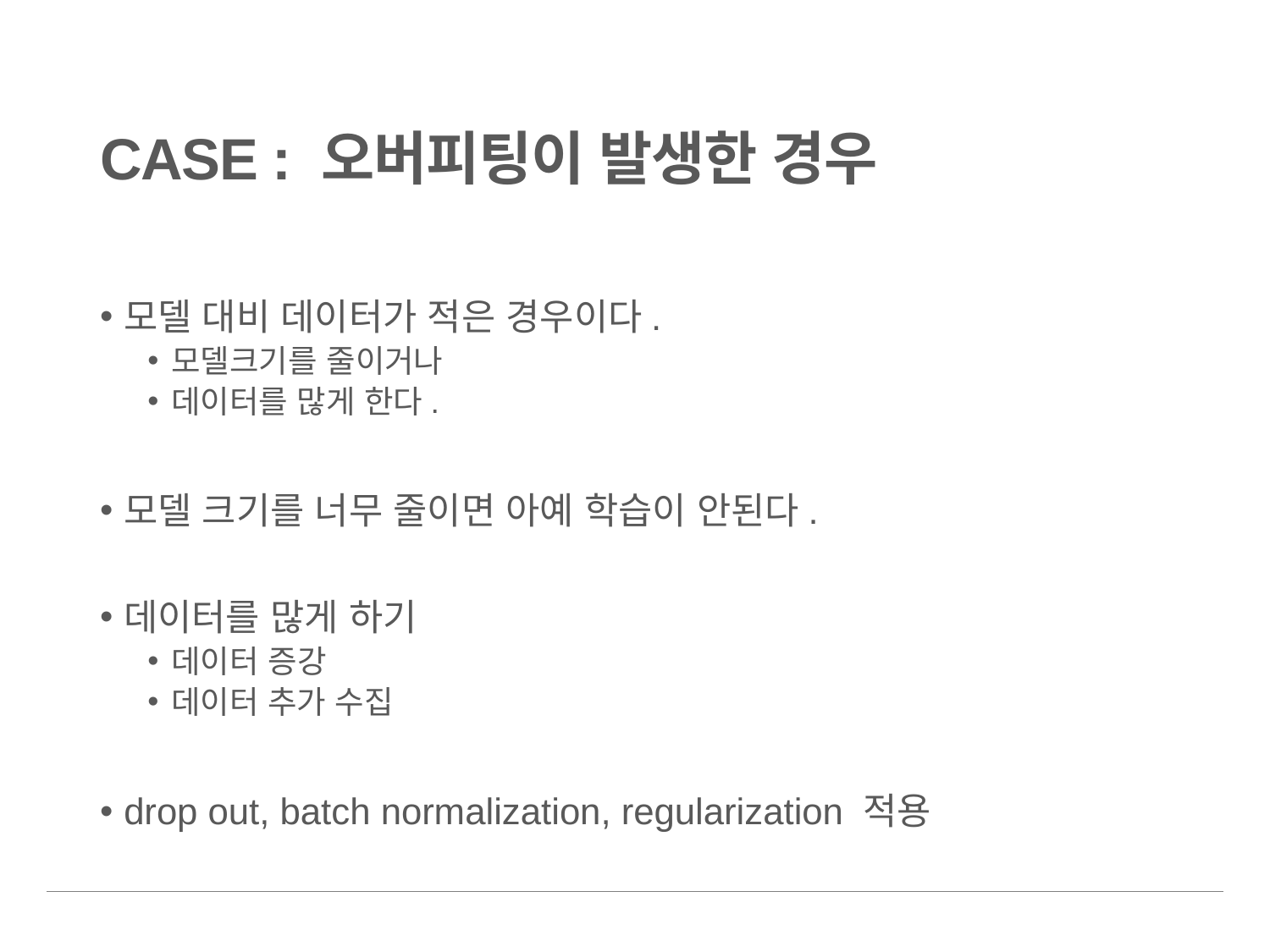

# CASE : 오버피팅이 발생한 경우
모델 대비 데이터가 적은 경우이다.
모델크기를 줄이거나
데이터를 많게 한다.

모델 크기를 너무 줄이면 아예 학습이 안된다.

데이터를 많게 하기
데이터 증강
데이터 추가 수집

drop out, batch normalization, regularization 적용